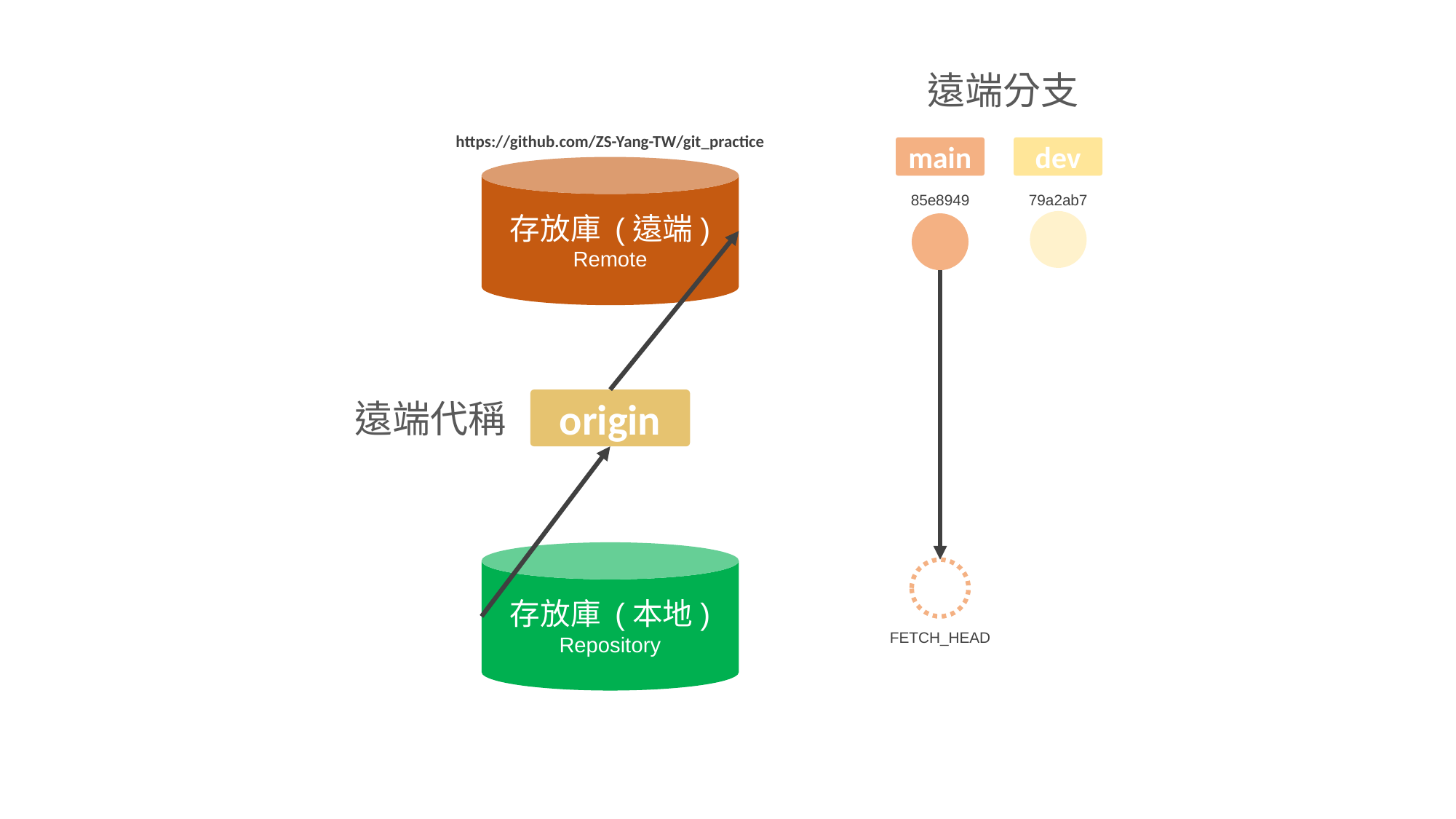

遠端分支
https://github.com/ZS-Yang-TW/git_practice
main
dev
存放庫 (遠端)
Remote
85e8949
79a2ab7

遠端代稱
origin
存放庫 (本地)
Repository

FETCH_HEAD